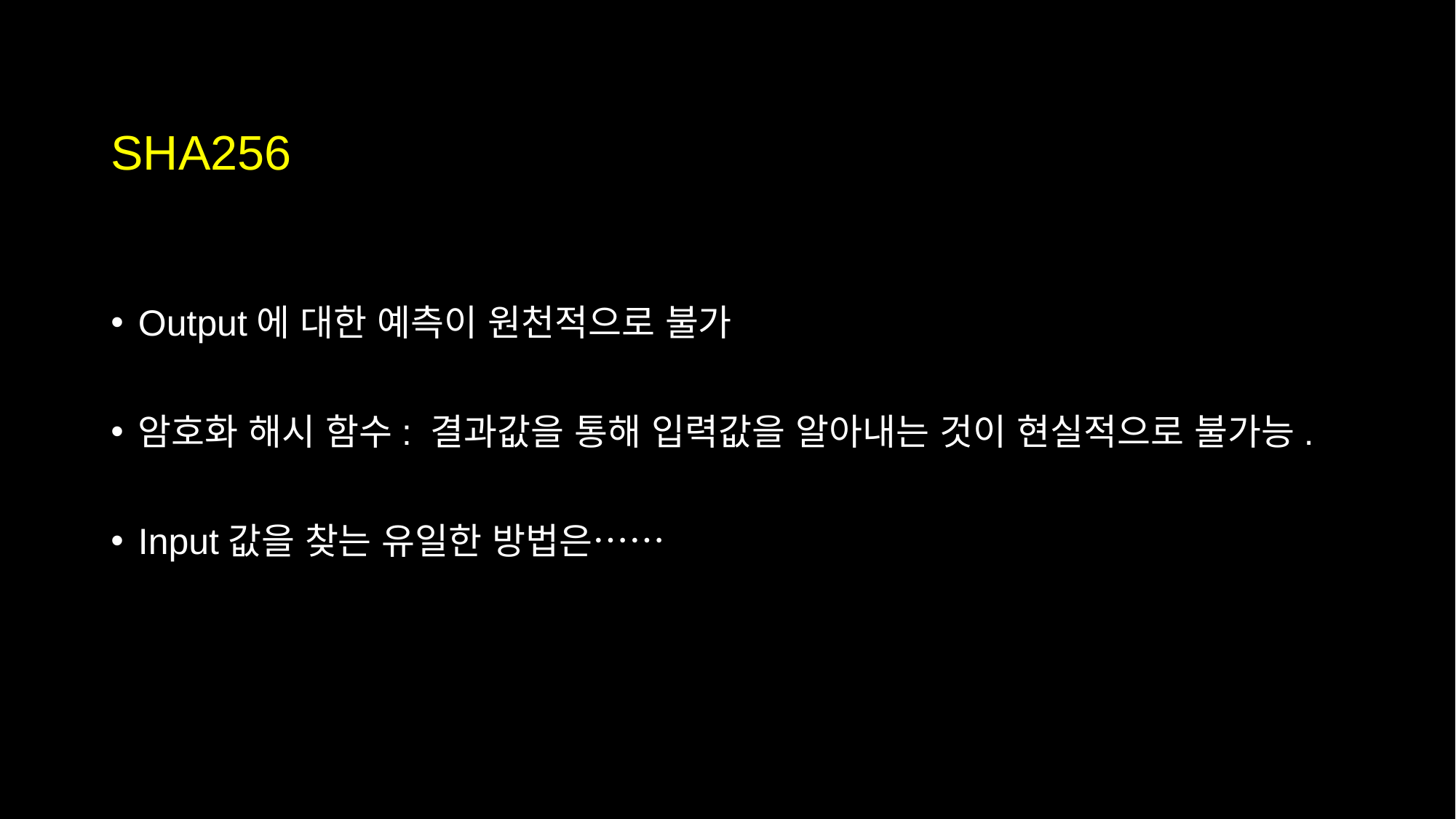

# SHA256
Output에 대한 예측이 원천적으로 불가

암호화 해시 함수: 결과값을 통해 입력값을 알아내는 것이 현실적으로 불가능.

Input값을 찾는 유일한 방법은……